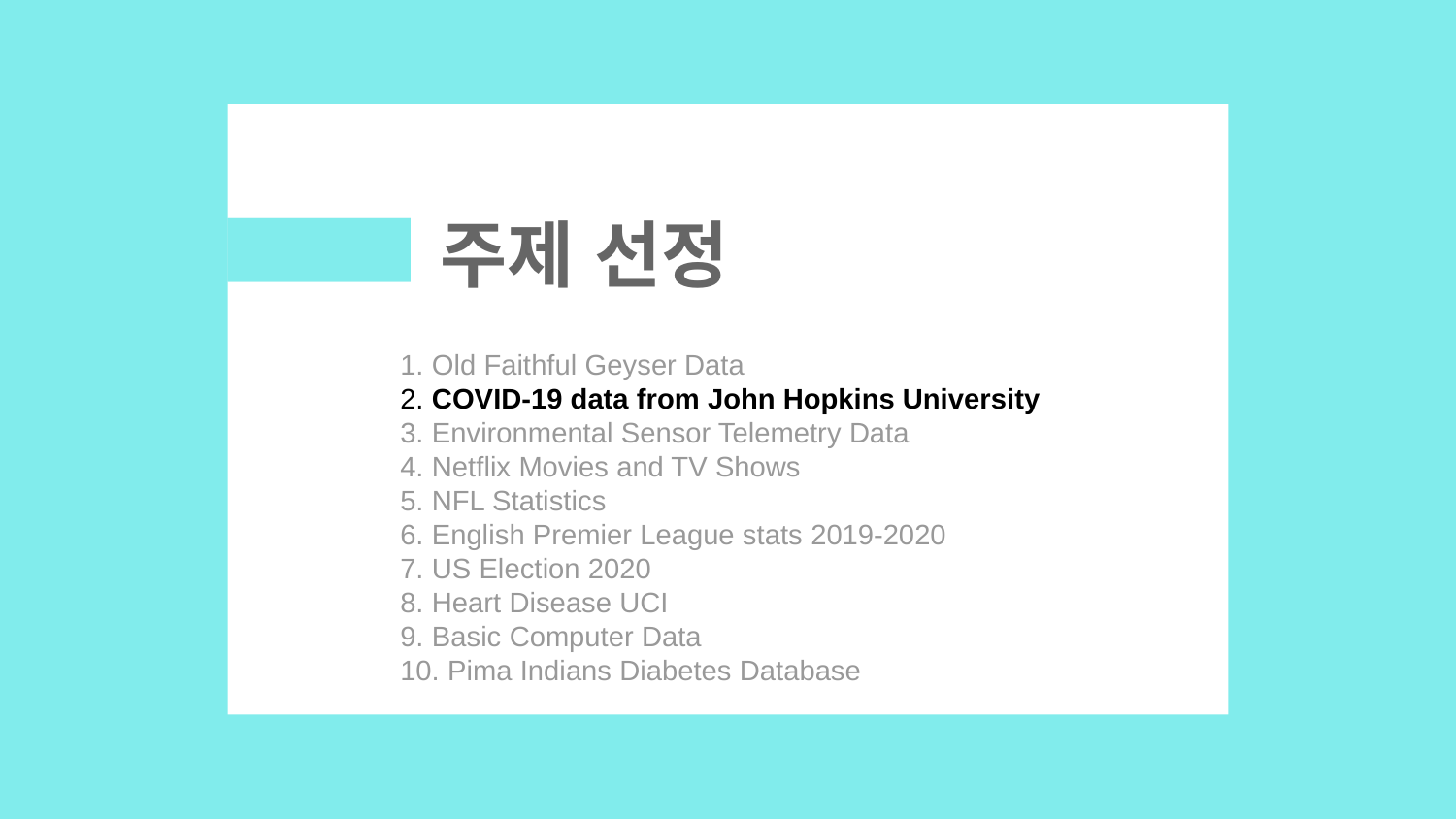

# 주제 선정

1. Old Faithful Geyser Data
2. COVID-19 data from John Hopkins University
3. Environmental Sensor Telemetry Data
4. Netflix Movies and TV Shows
5. NFL Statistics
6. English Premier League stats 2019-2020
7. US Election 2020
8. Heart Disease UCI
9. Basic Computer Data
10. Pima Indians Diabetes Database